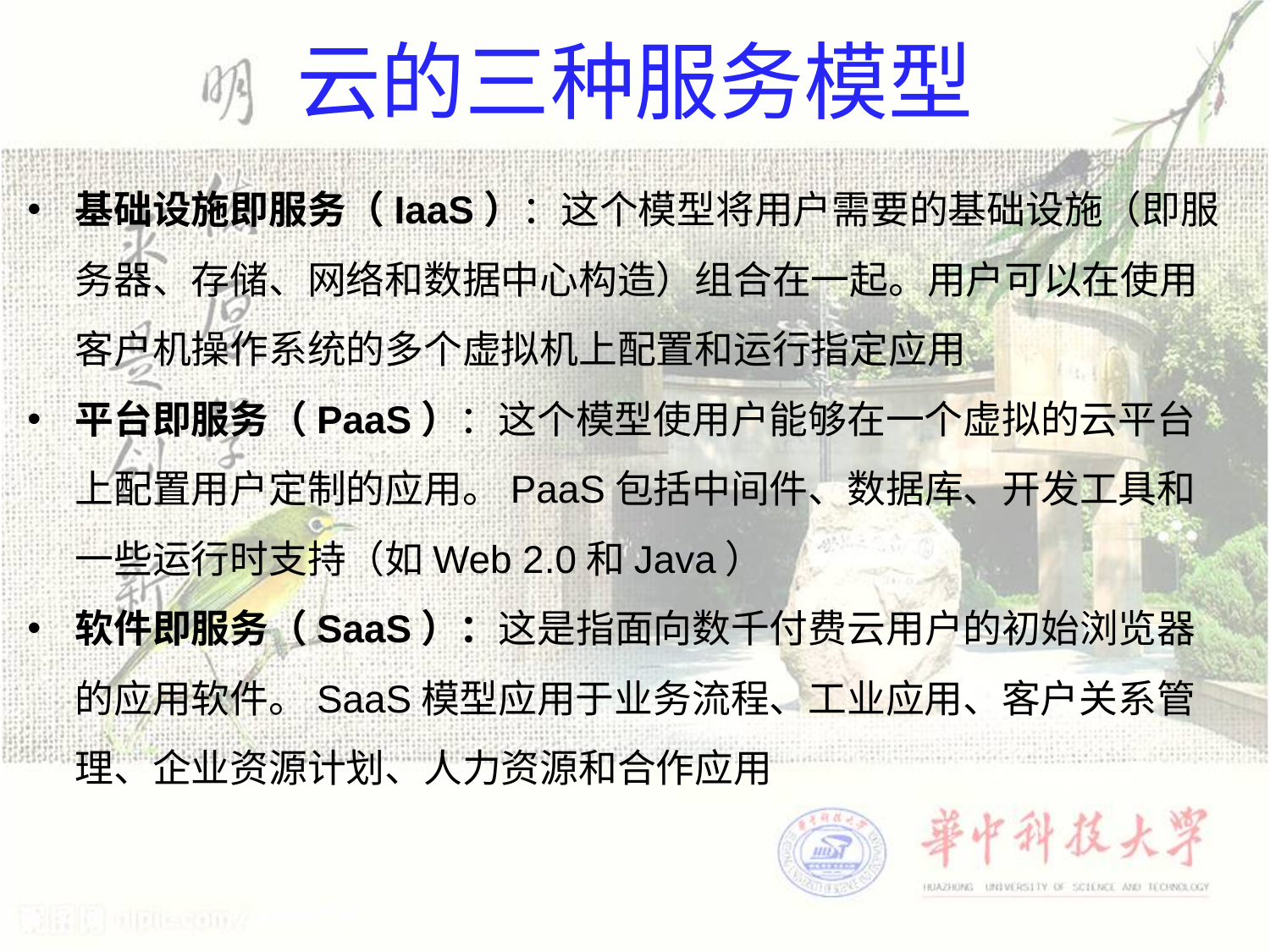

# 云的三种服务模型
基础设施即服务（IaaS）：这个模型将用户需要的基础设施（即服务器、存储、网络和数据中心构造）组合在一起。用户可以在使用客户机操作系统的多个虚拟机上配置和运行指定应用
平台即服务（PaaS）：这个模型使用户能够在一个虚拟的云平台上配置用户定制的应用。PaaS包括中间件、数据库、开发工具和一些运行时支持（如Web 2.0和Java）
软件即服务（SaaS）：这是指面向数千付费云用户的初始浏览器的应用软件。SaaS模型应用于业务流程、工业应用、客户关系管理、企业资源计划、人力资源和合作应用